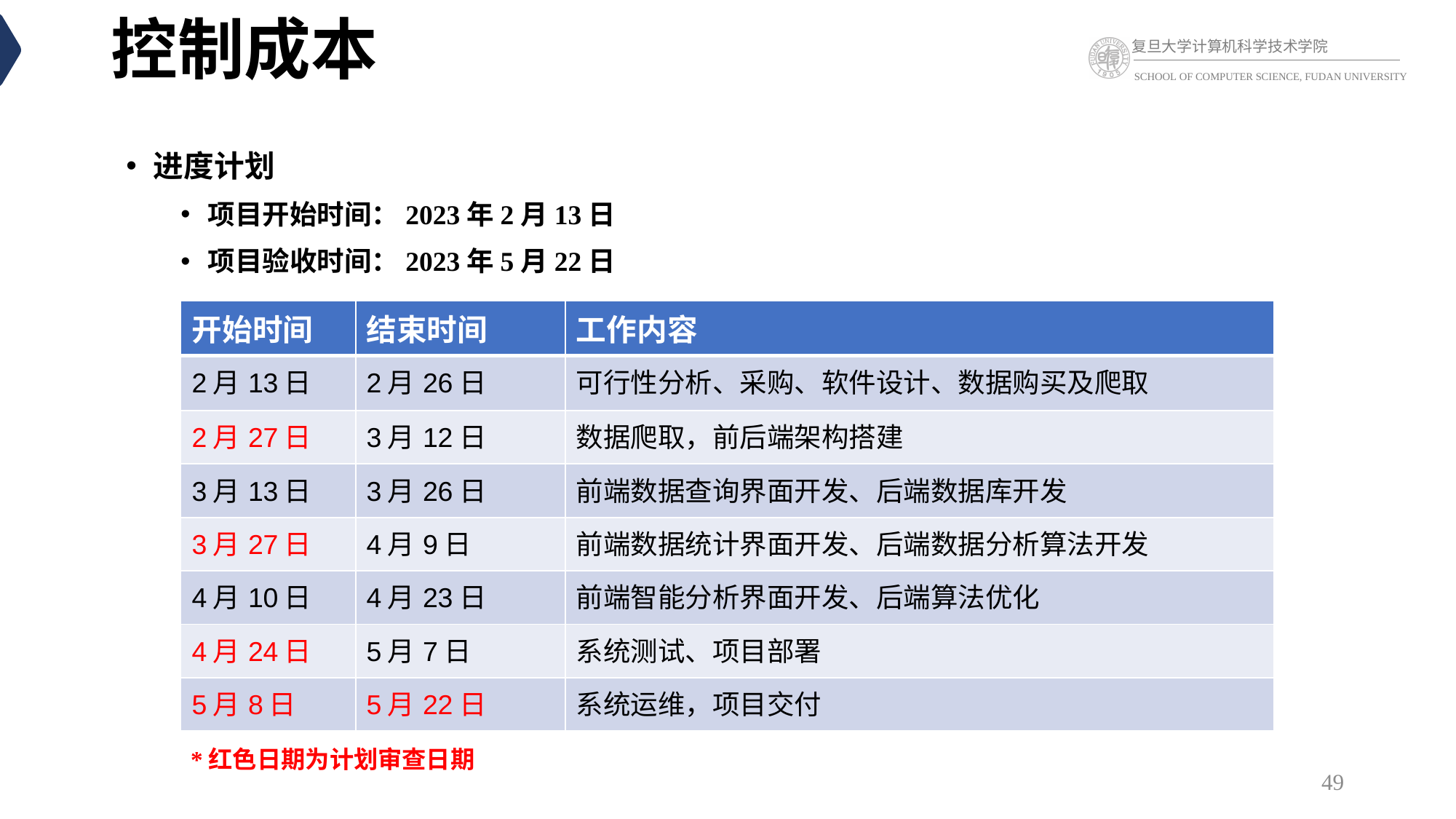

# 控制成本

进度计划
项目开始时间：2023年2月13日
项目验收时间：2023年5月22日
| 开始时间 | 结束时间 | 工作内容 |
| --- | --- | --- |
| 2月13日 | 2月26日 | 可行性分析、采购、软件设计、数据购买及爬取 |
| 2月27日 | 3月12日 | 数据爬取，前后端架构搭建 |
| 3月13日 | 3月26日 | 前端数据查询界面开发、后端数据库开发 |
| 3月27日 | 4月9日 | 前端数据统计界面开发、后端数据分析算法开发 |
| 4月10日 | 4月23日 | 前端智能分析界面开发、后端算法优化 |
| 4月24日 | 5月7日 | 系统测试、项目部署 |
| 5月8日 | 5月22日 | 系统运维，项目交付 |
*红色日期为计划审查日期
49